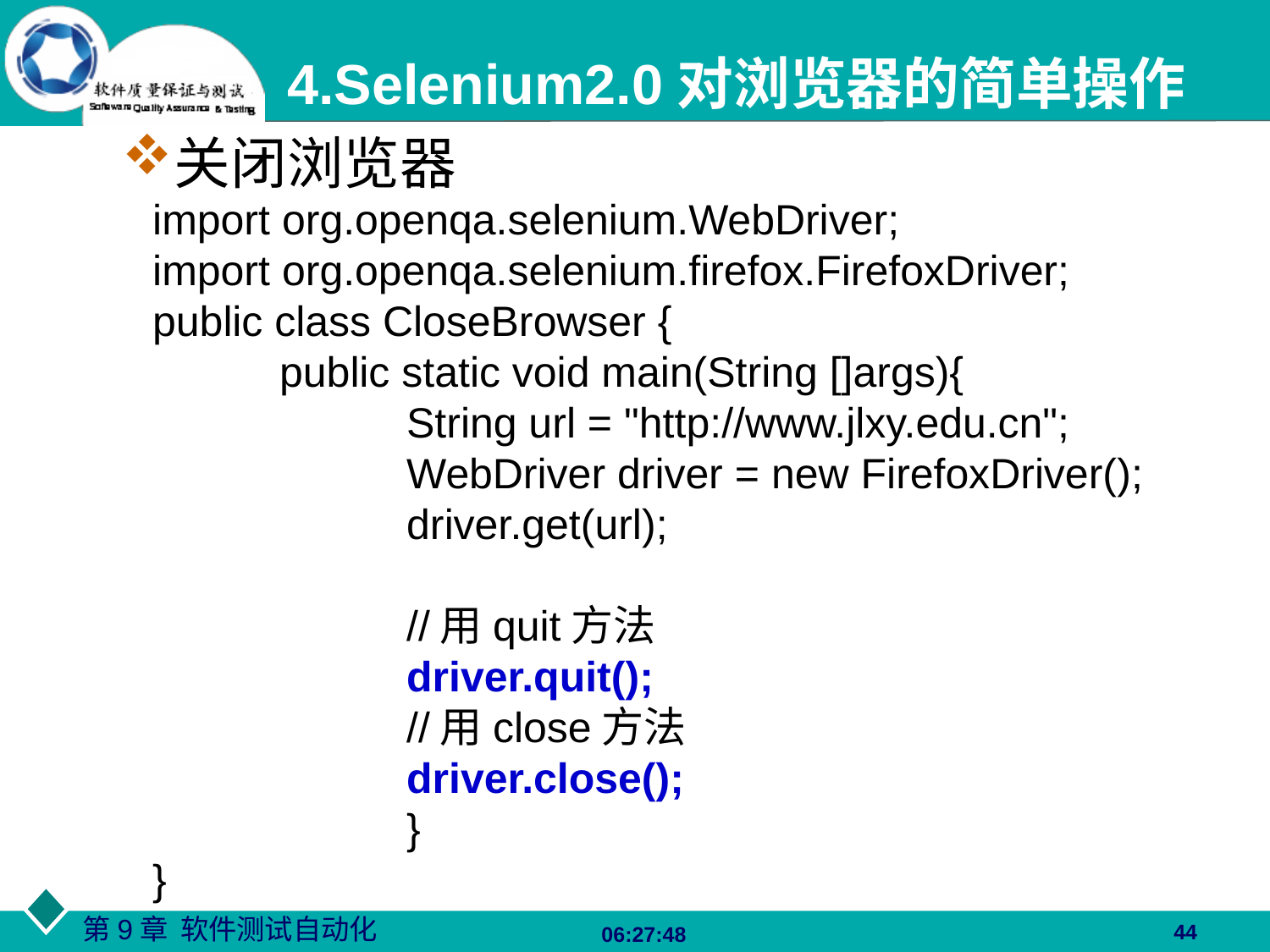

4.Selenium2.0对浏览器的简单操作
关闭浏览器
import org.openqa.selenium.WebDriver;
import org.openqa.selenium.firefox.FirefoxDriver;
public class CloseBrowser {
	public static void main(String []args){
		String url = "http://www.jlxy.edu.cn";
		WebDriver driver = new FirefoxDriver();
		driver.get(url);

		//用quit方法
		driver.quit();
		//用close方法
		driver.close();
		}
}
44
06:27:48